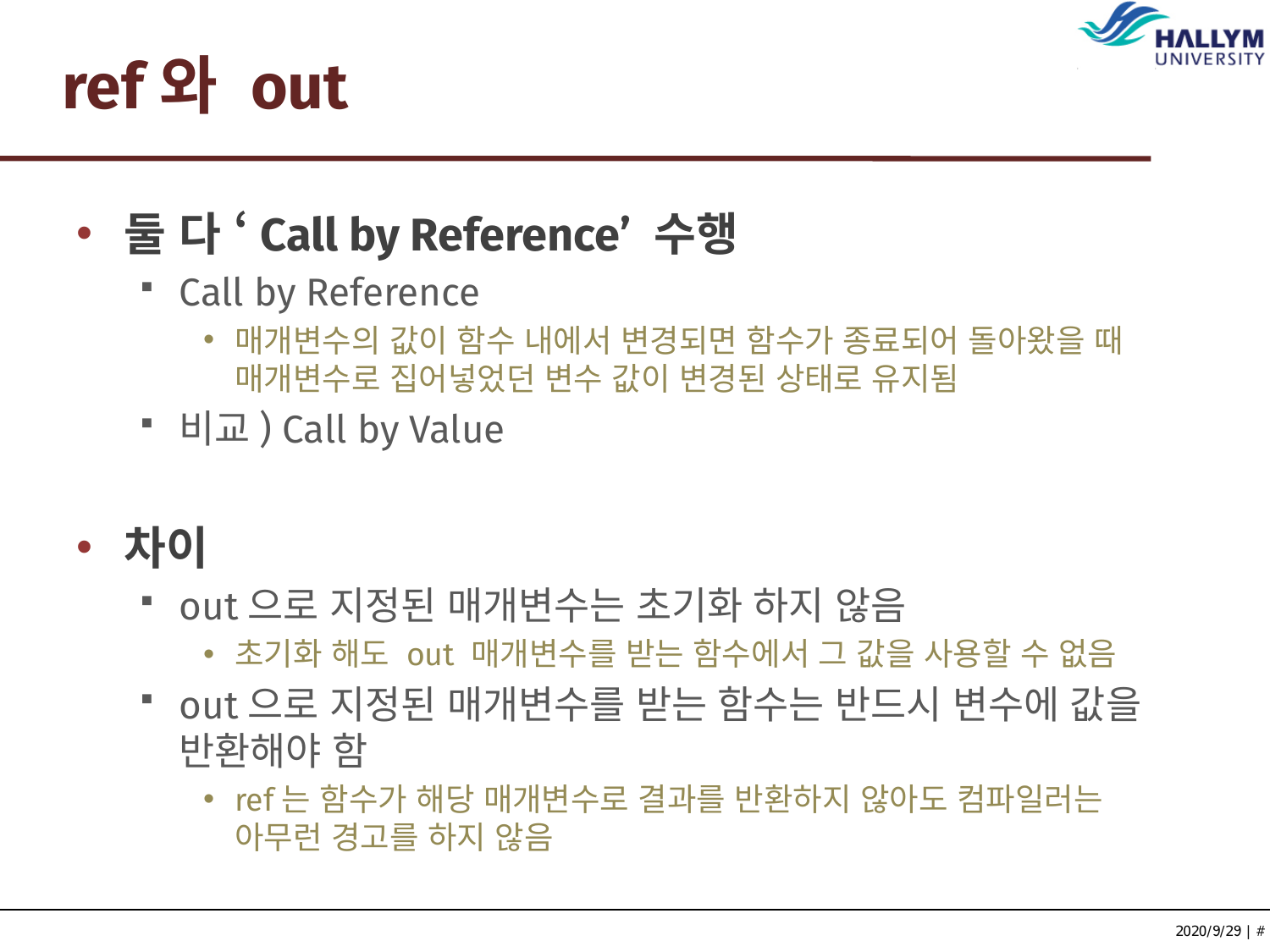

# ref와 out
둘 다 ‘Call by Reference’ 수행
Call by Reference
매개변수의 값이 함수 내에서 변경되면 함수가 종료되어 돌아왔을 때 매개변수로 집어넣었던 변수 값이 변경된 상태로 유지됨
비교) Call by Value

차이
out으로 지정된 매개변수는 초기화 하지 않음
초기화 해도 out 매개변수를 받는 함수에서 그 값을 사용할 수 없음
out으로 지정된 매개변수를 받는 함수는 반드시 변수에 값을 반환해야 함
ref는 함수가 해당 매개변수로 결과를 반환하지 않아도 컴파일러는 아무런 경고를 하지 않음